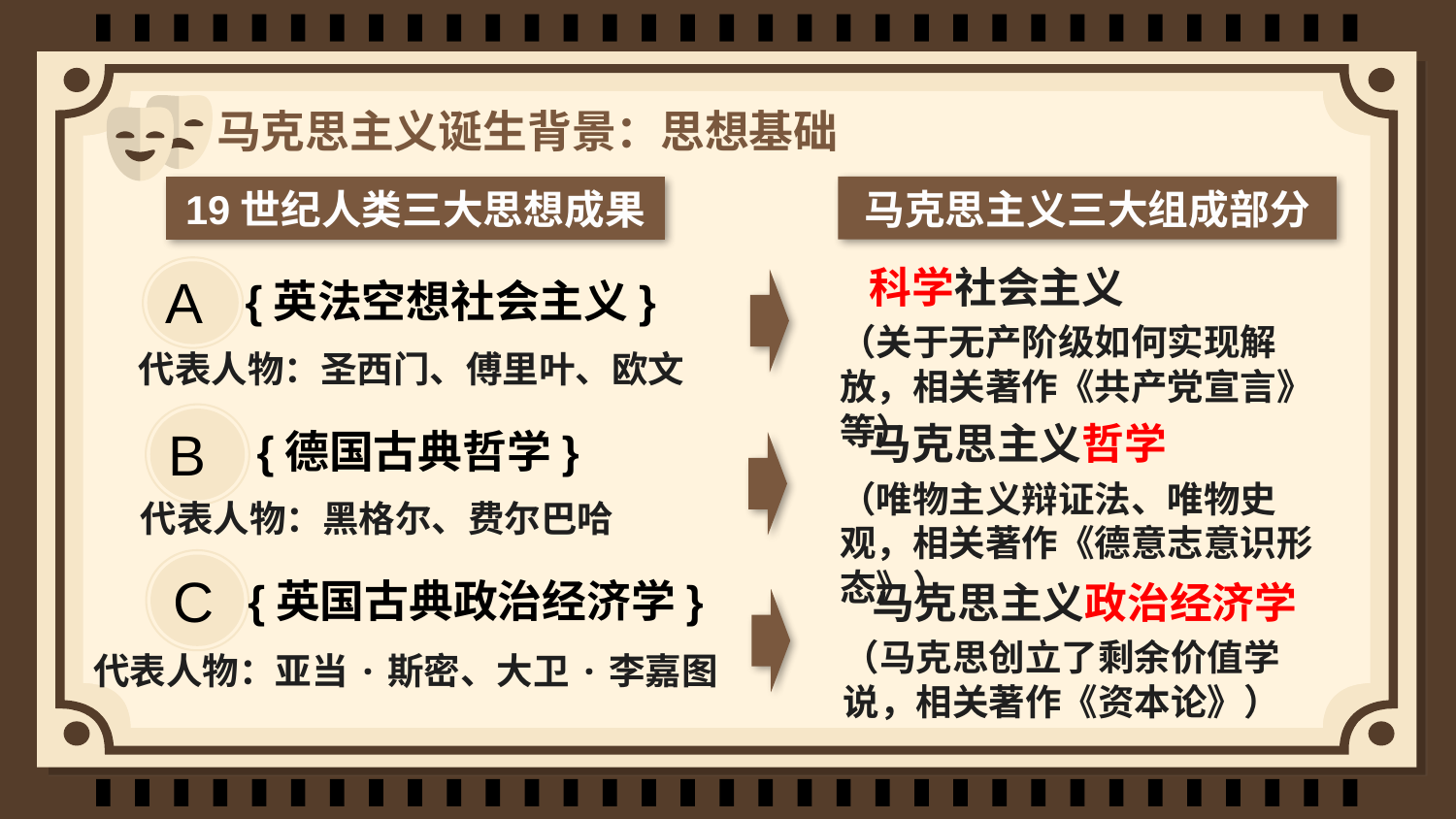

# 马克思主义诞生背景：思想基础

马克思主义三大组成部分
19世纪人类三大思想成果

A
  科学社会主义
（关于无产阶级如何实现解放，相关著作《共产党宣言》等）
{英法空想社会主义}

代表人物：圣西门、傅里叶、欧文

B
{德国古典哲学}
  马克思主义哲学
（唯物主义辩证法、唯物史观，相关著作《德意志意识形态》）

代表人物：黑格尔、费尔巴哈

C
{英国古典政治经济学}
  马克思主义政治经济学
（马克思创立了剩余价值学说，相关著作《资本论》）

代表人物：亚当·斯密、大卫·李嘉图